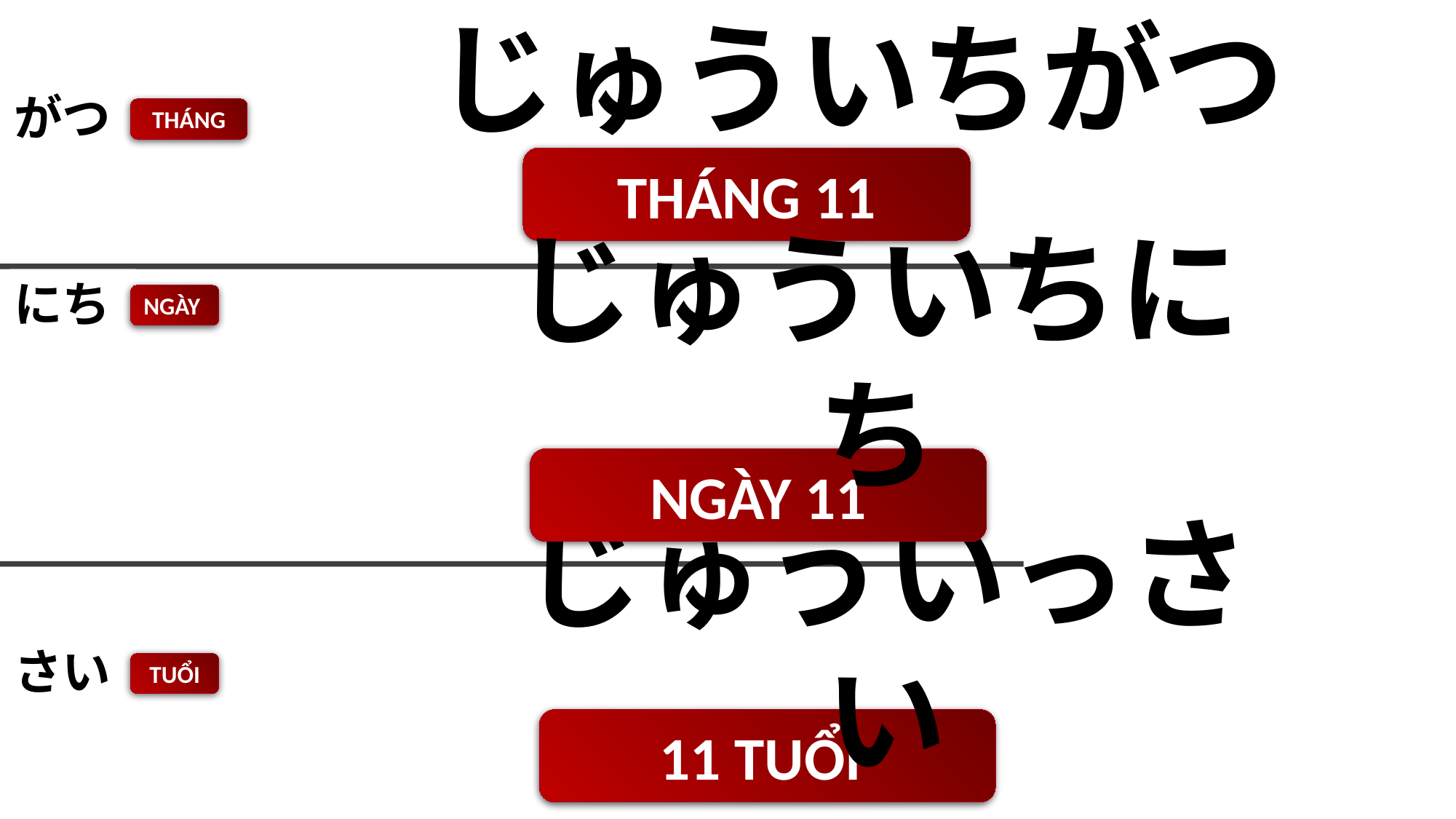

じゅういちがつ
がつ
THÁNG
THÁNG 11

にち
NGÀY
じゅういちにち
NGÀY 11

じゅういっさい
さい
TUỔI
11 TUỔI